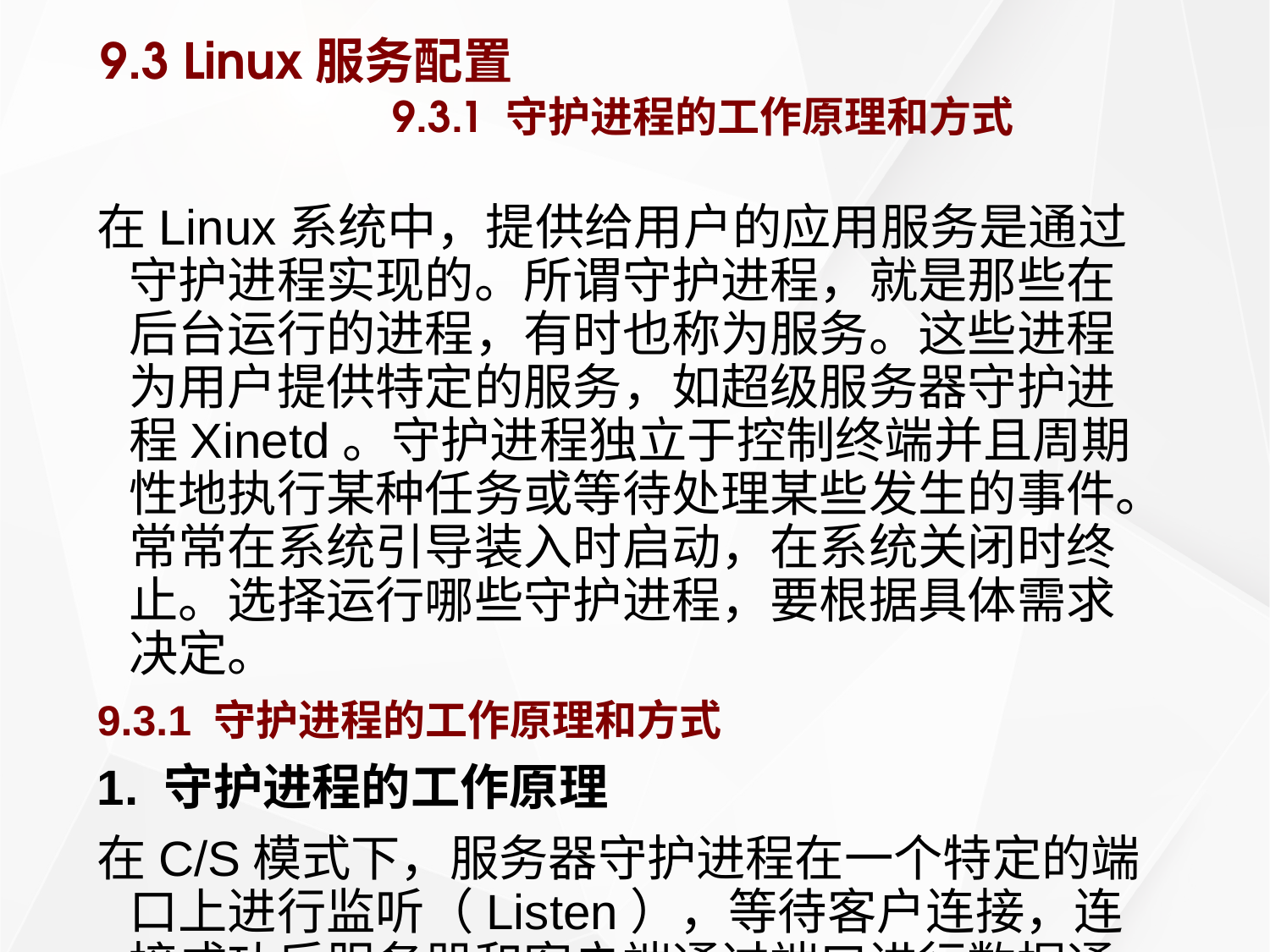

# 9.3 Linux服务配置 9.3.1 守护进程的工作原理和方式
在Linux系统中，提供给用户的应用服务是通过守护进程实现的。所谓守护进程，就是那些在后台运行的进程，有时也称为服务。这些进程为用户提供特定的服务，如超级服务器守护进程Xinetd。守护进程独立于控制终端并且周期性地执行某种任务或等待处理某些发生的事件。常常在系统引导装入时启动，在系统关闭时终止。选择运行哪些守护进程，要根据具体需求决定。
9.3.1 守护进程的工作原理和方式
1. 守护进程的工作原理
在C/S模式下，服务器守护进程在一个特定的端口上进行监听（Listen），等待客户连接，连接成功后服务器和客户端通过端口进行数据通信。守护进程的工作就是打开一个端口，并且监听进入连接。如果客户端产生一个连接请求，守护进程就创建（Fork）一个子服务器响应这个连接请求，而服务器守护进程继续监听其他的服务请求。